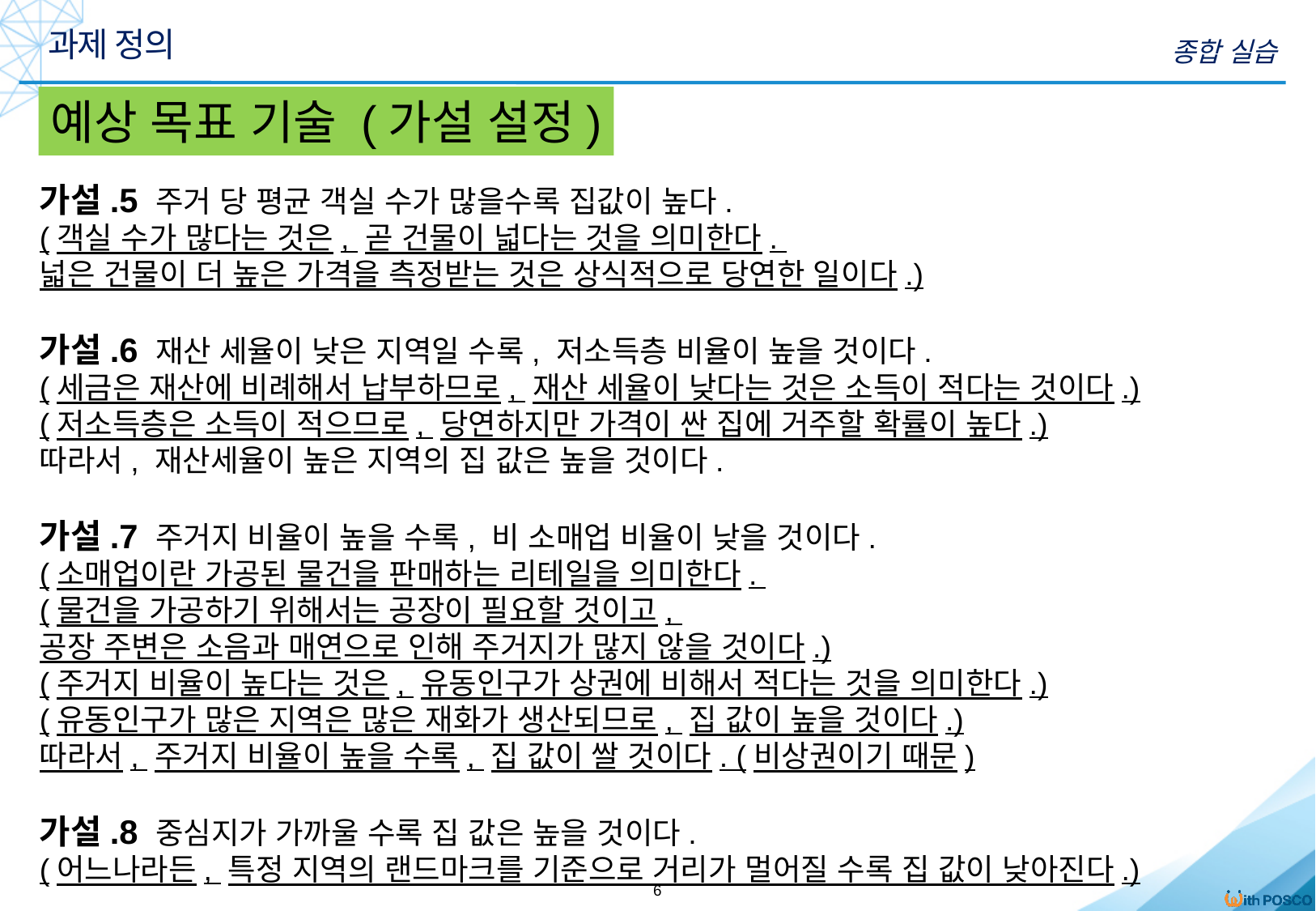

과제 정의
종합 실습
예상 목표 기술 (가설 설정)
가설.5 주거 당 평균 객실 수가 많을수록 집값이 높다.
(객실 수가 많다는 것은, 곧 건물이 넓다는 것을 의미한다.
넓은 건물이 더 높은 가격을 측정받는 것은 상식적으로 당연한 일이다.)

가설.6 재산 세율이 낮은 지역일 수록, 저소득층 비율이 높을 것이다.
(세금은 재산에 비례해서 납부하므로, 재산 세율이 낮다는 것은 소득이 적다는 것이다.)
(저소득층은 소득이 적으므로, 당연하지만 가격이 싼 집에 거주할 확률이 높다.)
따라서, 재산세율이 높은 지역의 집 값은 높을 것이다.

가설.7 주거지 비율이 높을 수록, 비 소매업 비율이 낮을 것이다.
(소매업이란 가공된 물건을 판매하는 리테일을 의미한다.
(물건을 가공하기 위해서는 공장이 필요할 것이고,
공장 주변은 소음과 매연으로 인해 주거지가 많지 않을 것이다.)
(주거지 비율이 높다는 것은, 유동인구가 상권에 비해서 적다는 것을 의미한다.)
(유동인구가 많은 지역은 많은 재화가 생산되므로, 집 값이 높을 것이다.)
따라서, 주거지 비율이 높을 수록, 집 값이 쌀 것이다. (비상권이기 때문)

가설.8 중심지가 가까울 수록 집 값은 높을 것이다.
(어느나라든, 특정 지역의 랜드마크를 기준으로 거리가 멀어질 수록 집 값이 낮아진다.)